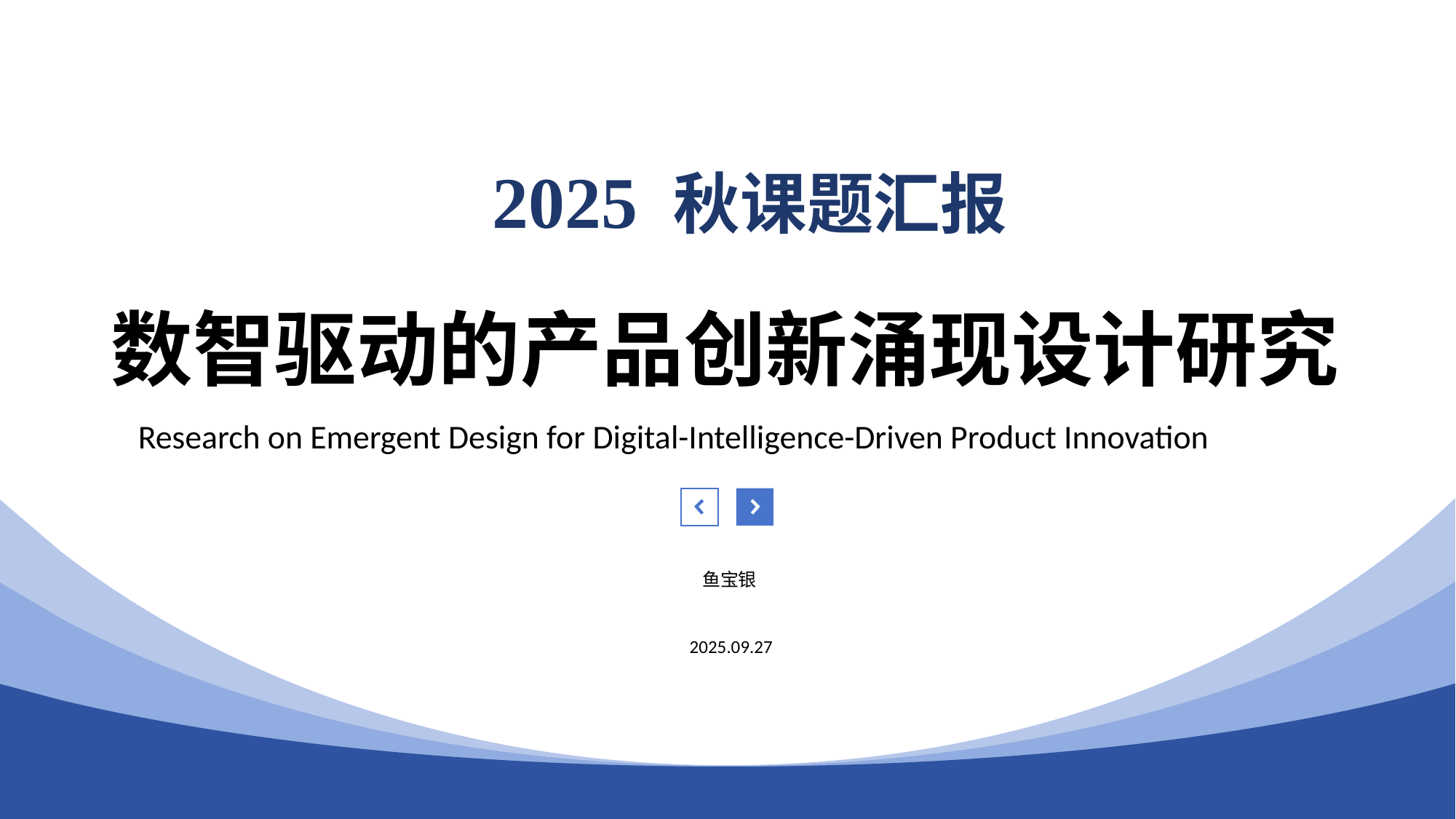

2025 秋课题汇报
数智驱动的产品创新涌现设计研究
Research on Emergent Design for Digital-Intelligence-Driven Product Innovation

鱼宝银

2025.09.27